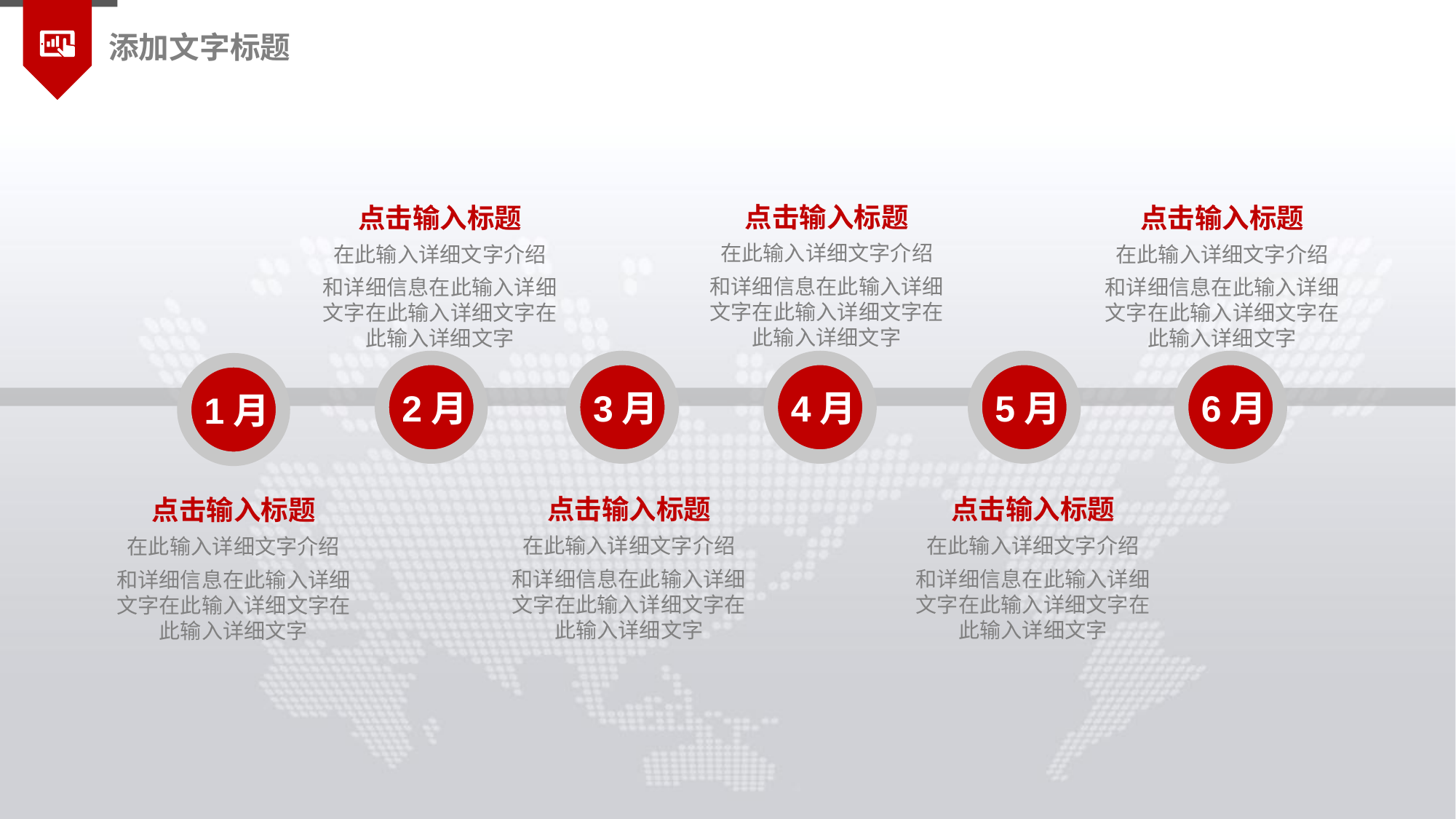

添加文字标题

点击输入标题
在此输入详细文字介绍
和详细信息在此输入详细文字在此输入详细文字在此输入详细文字
点击输入标题
在此输入详细文字介绍
和详细信息在此输入详细文字在此输入详细文字在此输入详细文字
点击输入标题
在此输入详细文字介绍
和详细信息在此输入详细文字在此输入详细文字在此输入详细文字

2月

3月

4月

5月

6月

1月
点击输入标题
在此输入详细文字介绍
和详细信息在此输入详细文字在此输入详细文字在此输入详细文字
点击输入标题
在此输入详细文字介绍
和详细信息在此输入详细文字在此输入详细文字在此输入详细文字
点击输入标题
在此输入详细文字介绍
和详细信息在此输入详细文字在此输入详细文字在此输入详细文字